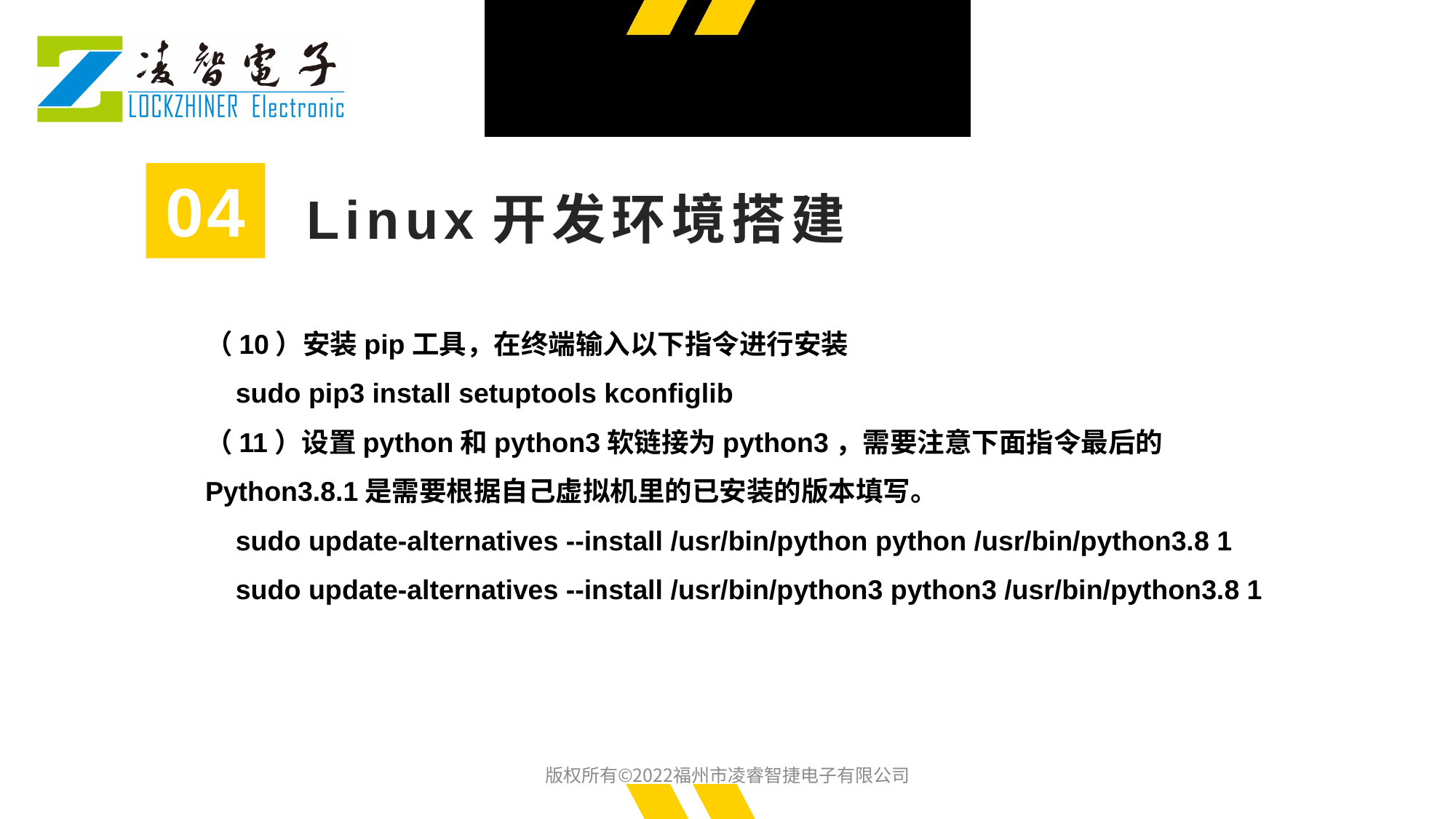

04
Linux开发环境搭建
（10）安装pip工具，在终端输入以下指令进行安装
    sudo pip3 install setuptools kconfiglib
（11）设置python和python3软链接为python3，需要注意下面指令最后的Python3.8.1是需要根据自己虚拟机里的已安装的版本填写。
    sudo update-alternatives --install /usr/bin/python python /usr/bin/python3.8 1
    sudo update-alternatives --install /usr/bin/python3 python3 /usr/bin/python3.8 1

版权所有©2022福州市凌睿智捷电子有限公司
10